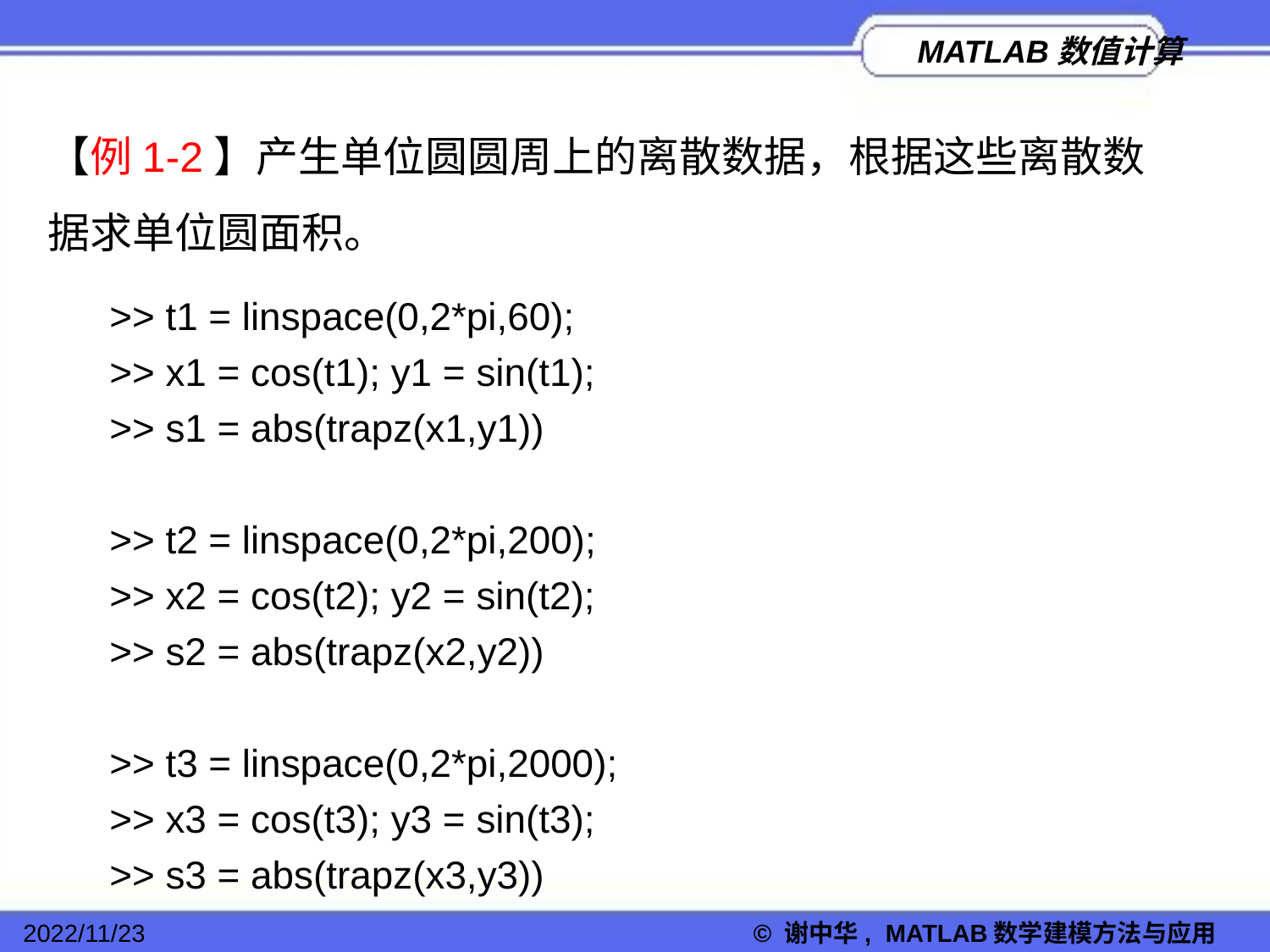

【例1-2】产生单位圆圆周上的离散数据，根据这些离散数据求单位圆面积。
>> t1 = linspace(0,2*pi,60);
>> x1 = cos(t1); y1 = sin(t1);
>> s1 = abs(trapz(x1,y1))

>> t2 = linspace(0,2*pi,200);
>> x2 = cos(t2); y2 = sin(t2);
>> s2 = abs(trapz(x2,y2))

>> t3 = linspace(0,2*pi,2000);
>> x3 = cos(t3); y3 = sin(t3);
>> s3 = abs(trapz(x3,y3))
2022/11/23
© 谢中华,  MATLAB数学建模方法与应用